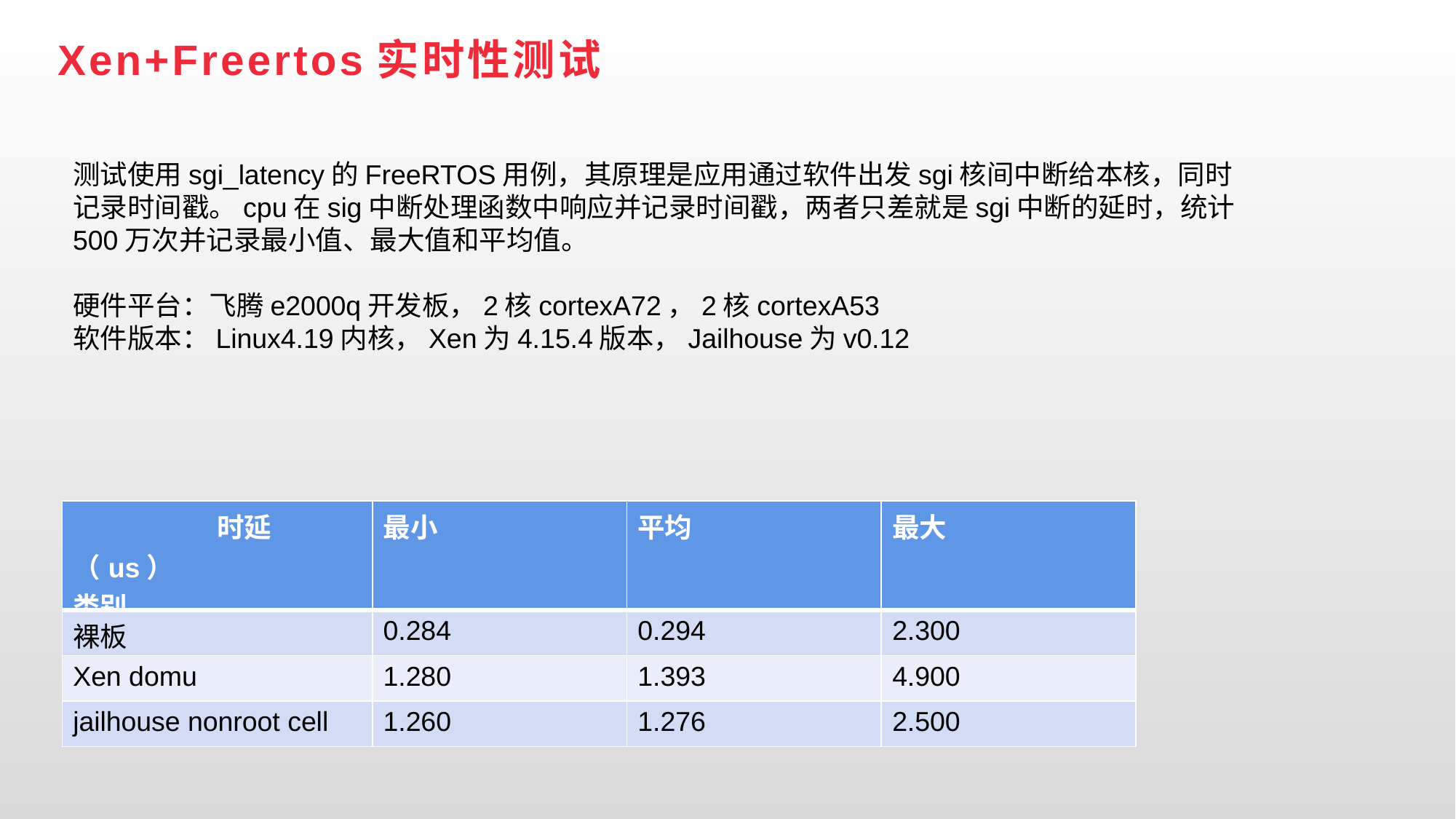

Xen+Freertos实时性测试
测试使用sgi_latency的FreeRTOS用例，其原理是应用通过软件出发sgi核间中断给本核，同时记录时间戳。cpu在sig中断处理函数中响应并记录时间戳，两者只差就是sgi中断的延时，统计500万次并记录最小值、最大值和平均值。

硬件平台：飞腾e2000q开发板，2核cortexA72，2核cortexA53
软件版本：Linux4.19内核，Xen为4.15.4版本，Jailhouse为v0.12

| 时延（us） 类别 | 最小 | 平均 | 最大 |
| --- | --- | --- | --- |
| 裸板 | 0.284 | 0.294 | 2.300 |
| Xen domu | 1.280 | 1.393 | 4.900 |
| jailhouse nonroot cell | 1.260 | 1.276 | 2.500 |